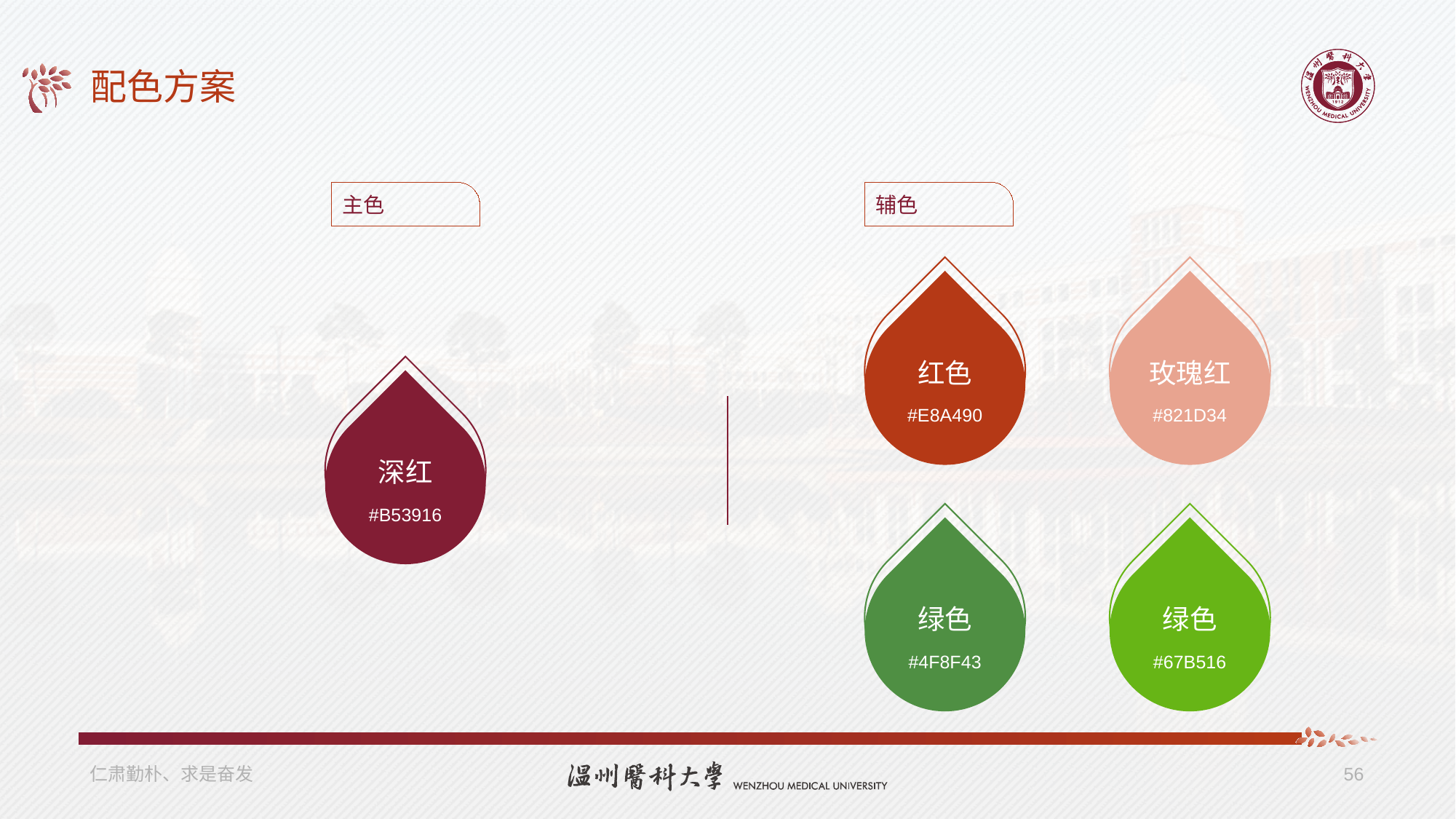

# 配色方案
主色
辅色

#E8A490
#821D34
红色
玫瑰红

#B53916
深红

#4F8F43
#67B516
绿色
绿色
仁肃勤朴、求是奋发
56